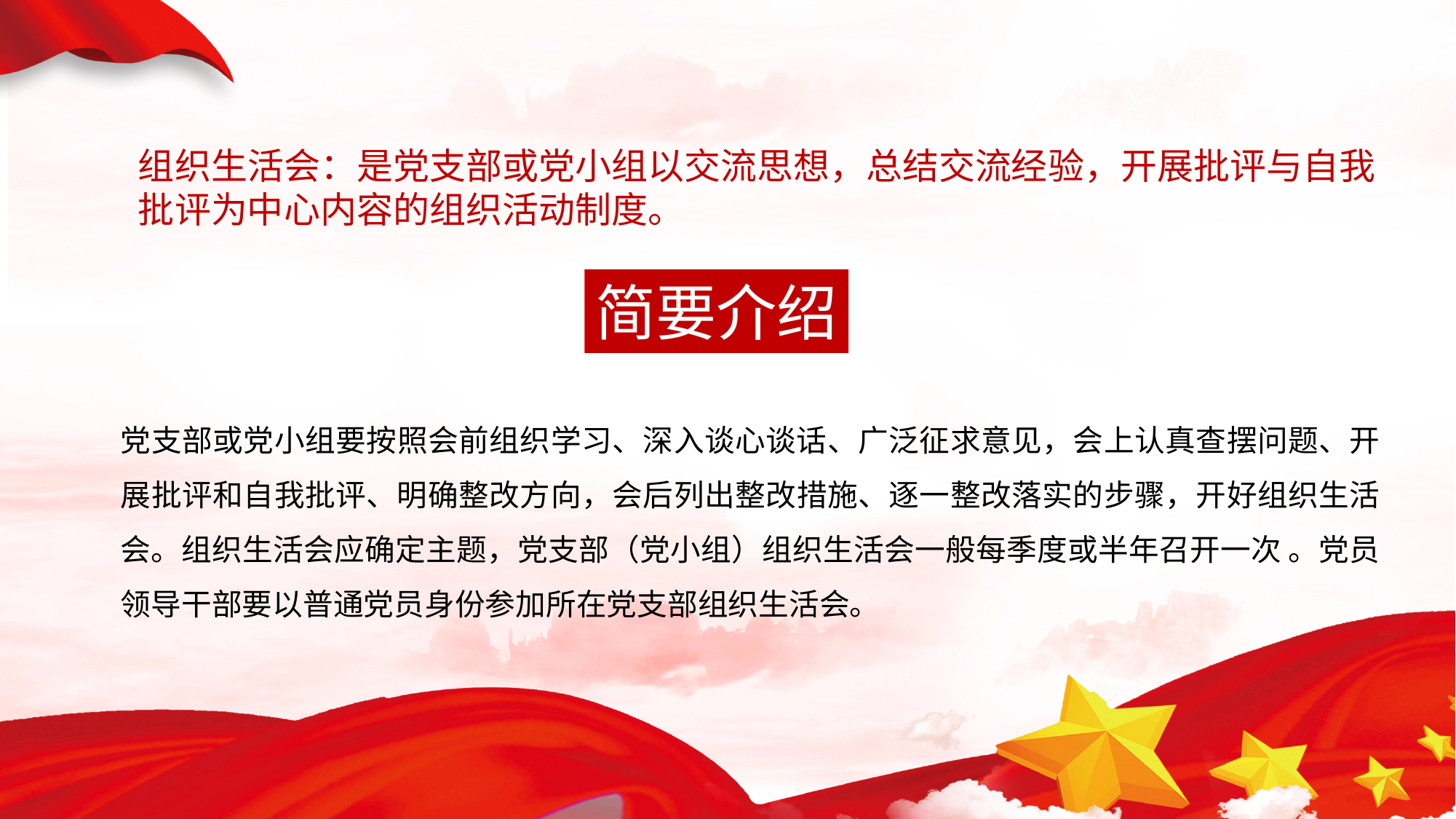

组织生活会：是党支部或党小组以交流思想，总结交流经验，开展批评与自我批评为中心内容的组织活动制度。
简要介绍
党支部或党小组要按照会前组织学习、深入谈心谈话、广泛征求意见，会上认真查摆问题、开展批评和自我批评、明确整改方向，会后列出整改措施、逐一整改落实的步骤，开好组织生活会。组织生活会应确定主题，党支部（党小组）组织生活会一般每季度或半年召开一次 。党员领导干部要以普通党员身份参加所在党支部组织生活会。